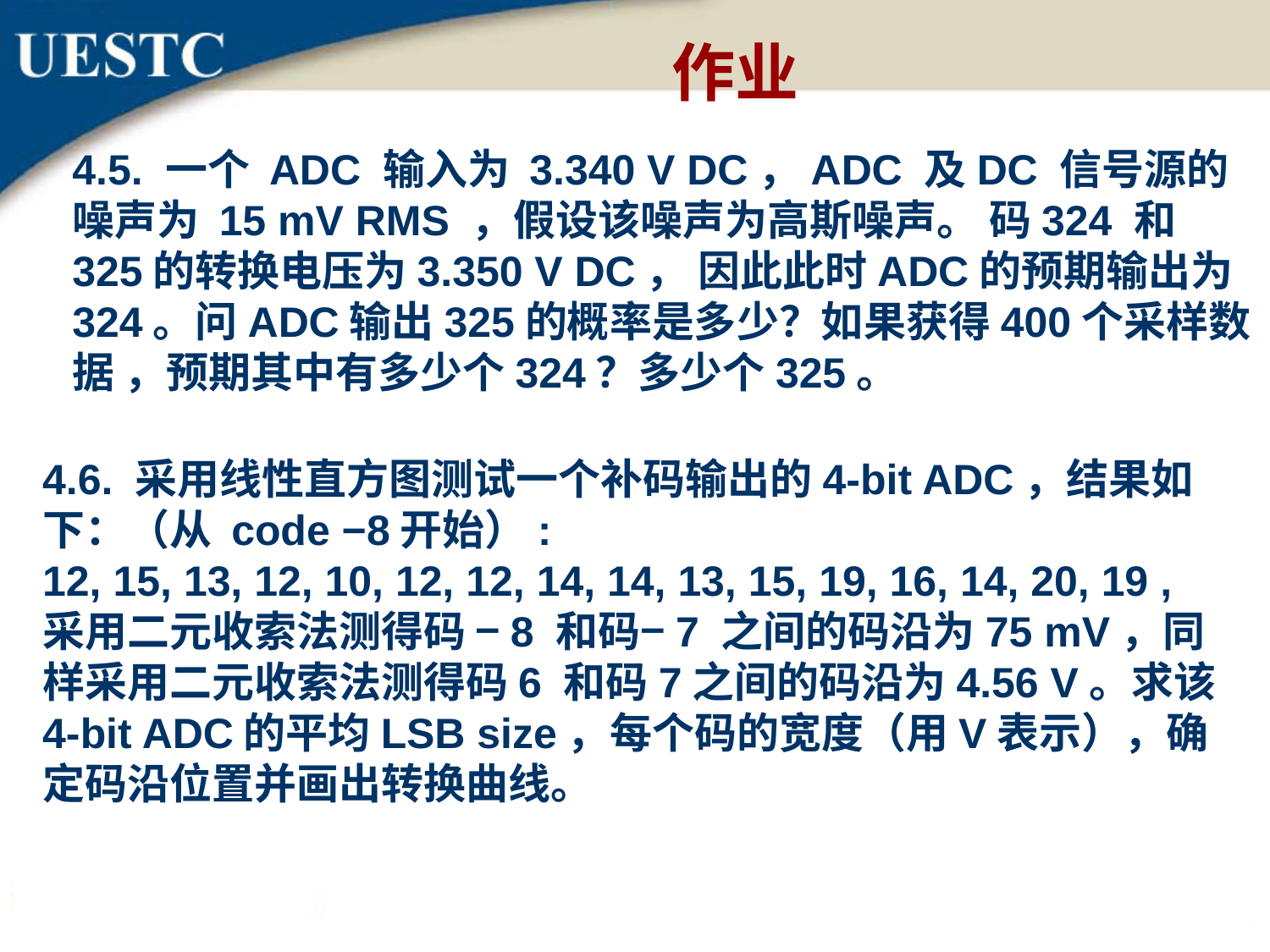

作业
4.5. 一个 ADC 输入为 3.340 V DC，ADC 及DC 信号源的噪声为 15 mV RMS ，假设该噪声为高斯噪声。 码324 和 325的转换电压为3.350 V DC， 因此此时ADC的预期输出为324。问ADC输出325的概率是多少？如果获得400个采样数据 ，预期其中有多少个324？多少个325。
4.6. 采用线性直方图测试一个补码输出的4-bit ADC，结果如下：（从 code −8开始）:
12, 15, 13, 12, 10, 12, 12, 14, 14, 13, 15, 19, 16, 14, 20, 19 ,
采用二元收索法测得码 −8 和码−7 之间的码沿为75 mV，同样采用二元收索法测得码6 和码7之间的码沿为4.56 V。求该 4-bit ADC的平均LSB size，每个码的宽度（用V表示），确定码沿位置并画出转换曲线。